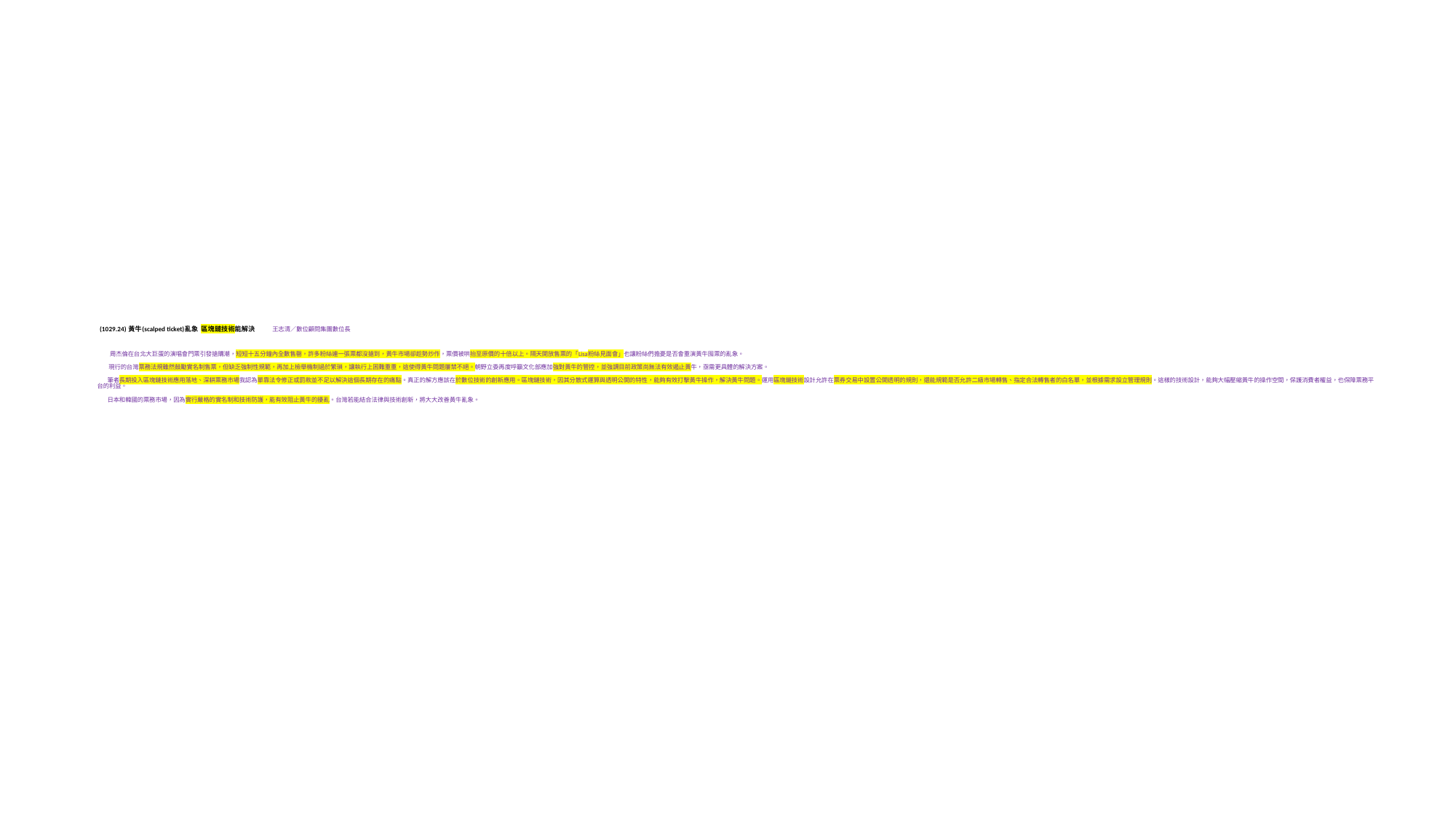

# (1029.24) 黃牛(scalped ticket)亂象  區塊鏈技術能解決            王志清／數位顧問集團數位長   周杰倫在台北大巨蛋的演唱會門票引發搶購潮，短短十五分鐘內全數售罄，許多粉絲連一張票都沒搶到，黃牛市場卻趁勢炒作，票價被哄抬至原價的十倍以上。隔天開放售票的「Lisa粉絲見面會」也讓粉絲們擔憂是否會重演黃牛囤票的亂象。   現行的台灣票務法規雖然鼓勵實名制售票，但缺乏強制性規範，再加上檢舉機制過於繁瑣，讓執行上困難重重，這使得黃牛問題屢禁不絕。朝野立委再度呼籲文化部應加強對黃牛的管控，並強調目前政策尚無法有效遏止黃牛，亟需更具體的解決方案。   筆者長期投入區塊鏈技術應用落地、深耕票務市場我認為單靠法令修正或罰款並不足以解決這個長期存在的痛點。真正的解方應該在於數位技術的創新應用。區塊鏈技術，因其分散式運算與透明公開的特性，能夠有效打擊黃牛操作，解決黃牛問題。運用區塊鏈技術設計允許在票券交易中設置公開透明的規則，還能規範是否允許二級市場轉售、指定合法轉售者的白名單，並根據需求設立管理規則。這樣的技術設計，能夠大幅壓縮黃牛的操作空間，保護消費者權益，也保障票務平台的利益。 日本和韓國的票務市場，因為實行嚴格的實名制和技術防護，能有效阻止黃牛的擾亂。台灣若能結合法律與技術創新，將大大改善黃牛亂象。